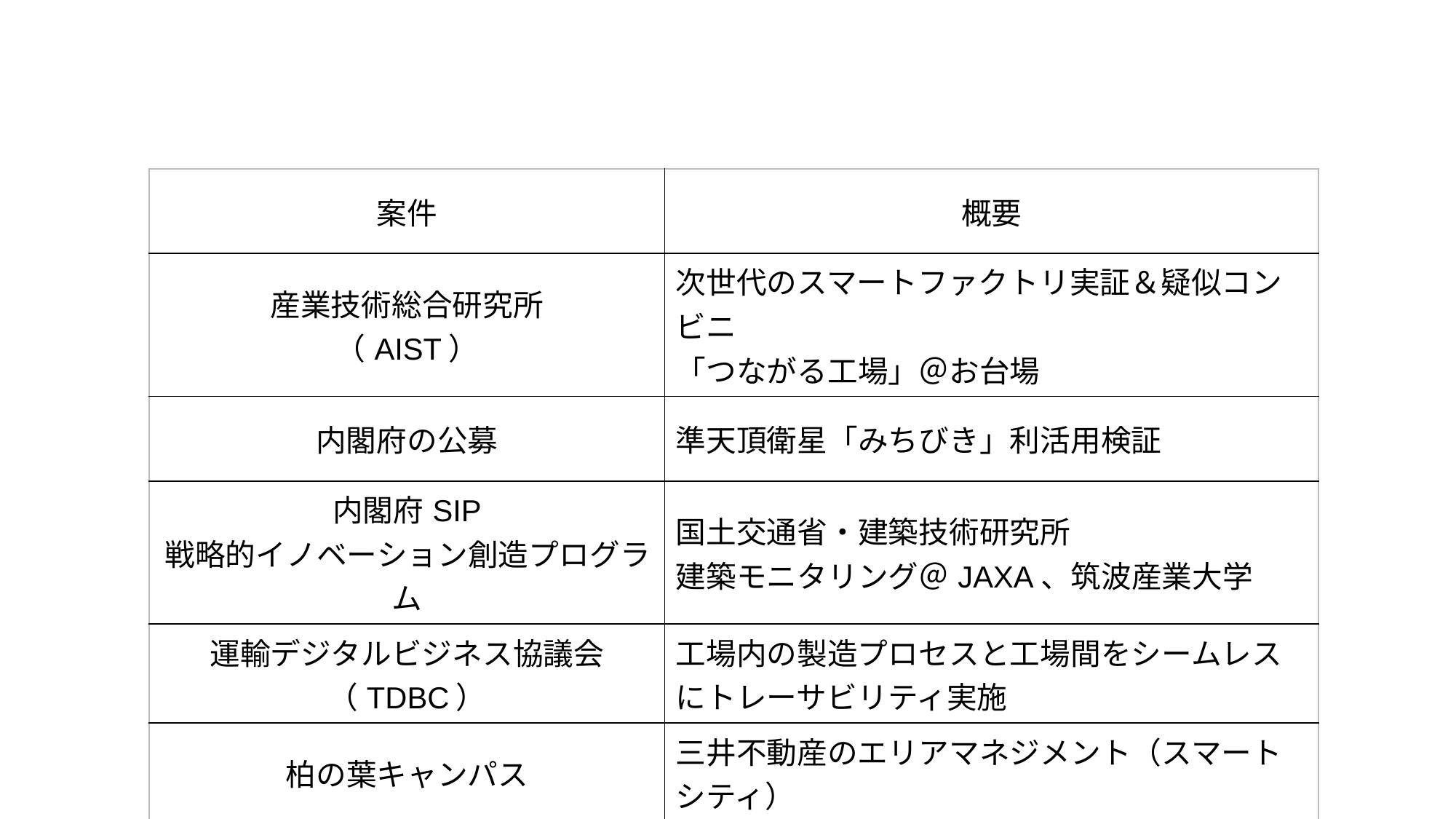

| 案件 | 概要 |
| --- | --- |
| 産業技術総合研究所 （AIST） | 次世代のスマートファクトリ実証＆疑似コンビニ 「つながる工場」＠お台場 |
| 内閣府の公募 | 準天頂衛星「みちびき」利活用検証 |
| 内閣府SIP 戦略的イノベーション創造プログラム | 国土交通省・建築技術研究所 建築モニタリング＠JAXA、筑波産業大学 |
| 運輸デジタルビジネス協議会 （TDBC） | 工場内の製造プロセスと工場間をシームレスにトレーサビリティ実施 |
| 柏の葉キャンパス | 三井不動産のエリアマネジメント（スマートシティ） |